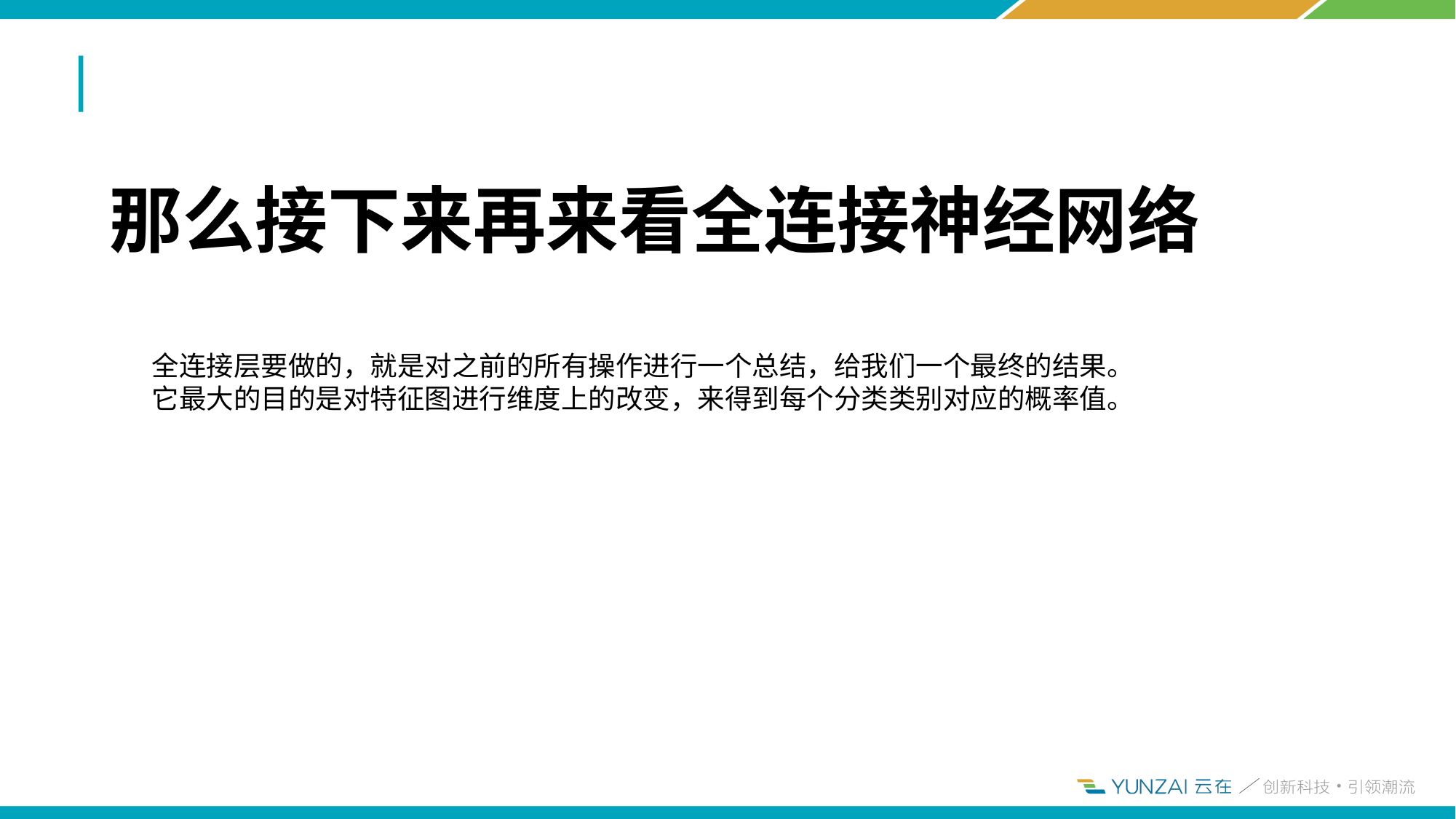

那么接下来再来看全连接神经网络
全连接层要做的，就是对之前的所有操作进行一个总结，给我们一个最终的结果。
它最大的目的是对特征图进行维度上的改变，来得到每个分类类别对应的概率值。